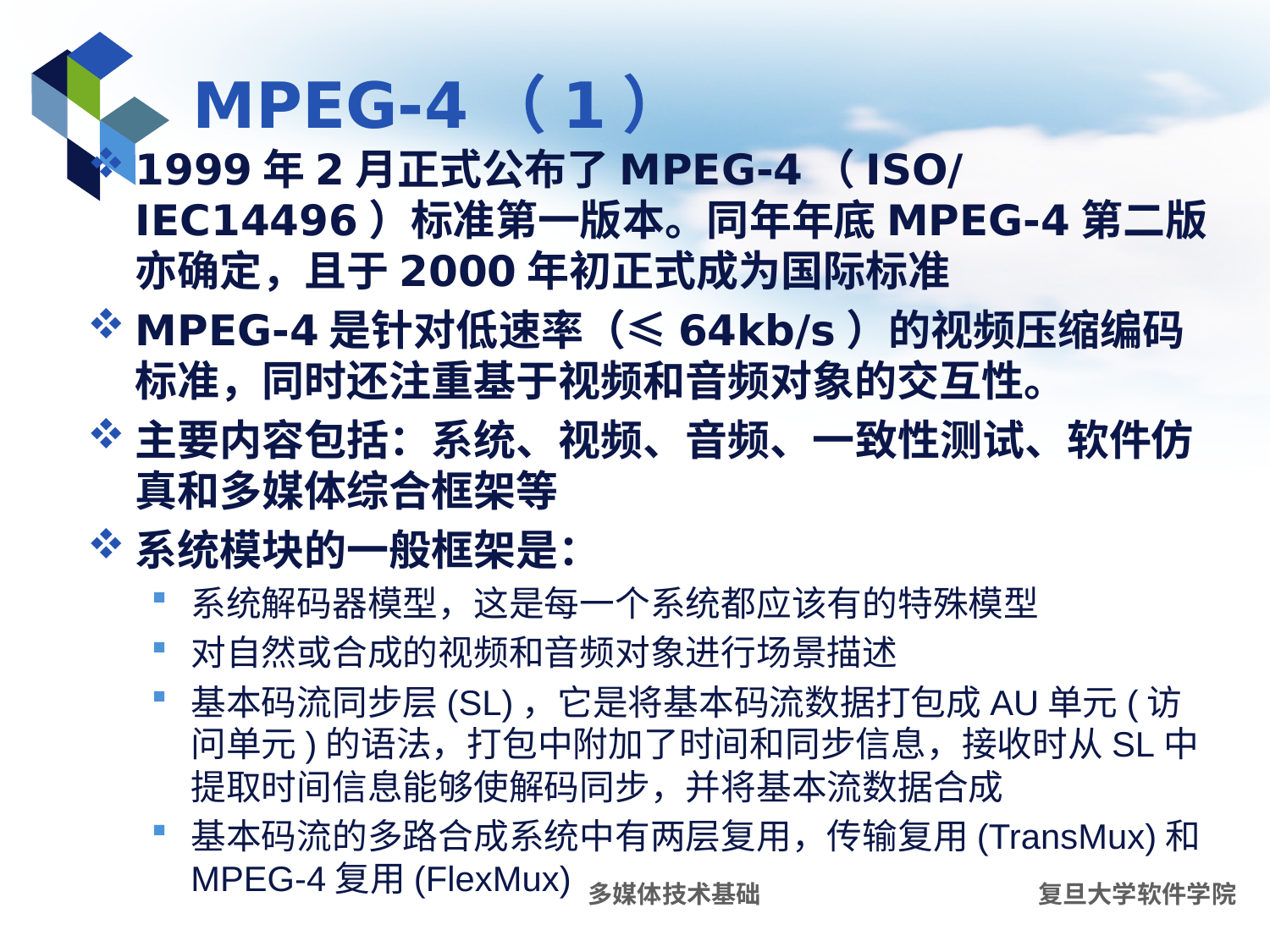

# MPEG-4（1）
1999年2月正式公布了MPEG-4（ISO/IEC14496）标准第一版本。同年年底MPEG-4第二版亦确定，且于2000年初正式成为国际标准
MPEG-4是针对低速率（≤64kb/s）的视频压缩编码标准，同时还注重基于视频和音频对象的交互性。
主要内容包括：系统、视频、音频、一致性测试、软件仿真和多媒体综合框架等
系统模块的一般框架是：
系统解码器模型，这是每一个系统都应该有的特殊模型
对自然或合成的视频和音频对象进行场景描述
基本码流同步层(SL)，它是将基本码流数据打包成AU单元(访问单元)的语法，打包中附加了时间和同步信息，接收时从SL中提取时间信息能够使解码同步，并将基本流数据合成
基本码流的多路合成系统中有两层复用，传输复用(TransMux)和MPEG-4复用(FlexMux)
多媒体技术基础